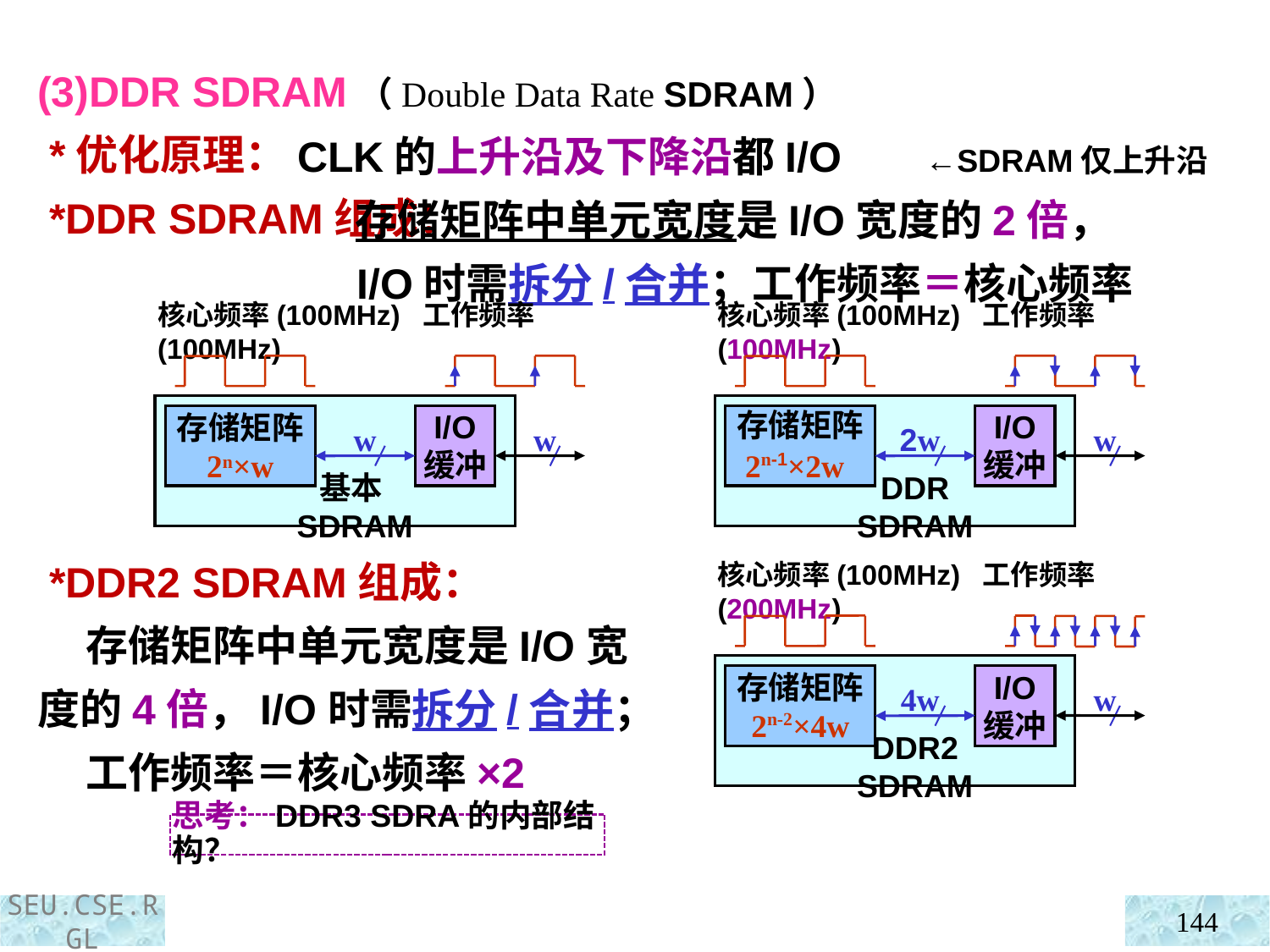

(3)DDR SDRAM（Double Data Rate SDRAM）
 *优化原理：
 *DDR SDRAM组成：
CLK的上升沿及下降沿都I/O       ←SDRAM仅上升沿
     存储矩阵中单元宽度是I/O宽度的2倍，
     I/O时需拆分/合并；工作频率＝核心频率
核心频率(100MHz)  工作频率(100MHz)

存储矩阵
2n×w
I/O
缓冲
w
w

基本SDRAM
核心频率(100MHz)  工作频率(100MHz)

存储矩阵

I/O
缓冲
w

DDR SDRAM
2w
2n-1×2w
 *DDR2 SDRAM组成：
    存储矩阵中单元宽度是I/O宽度的4倍，I/O时需拆分/合并；
    工作频率＝核心频率×2
核心频率(100MHz)  工作频率(200MHz)

存储矩阵
2n-2×4w
I/O
缓冲
4w
w

DDR2 SDRAM
思考：DDR3 SDRA的内部结构？
144